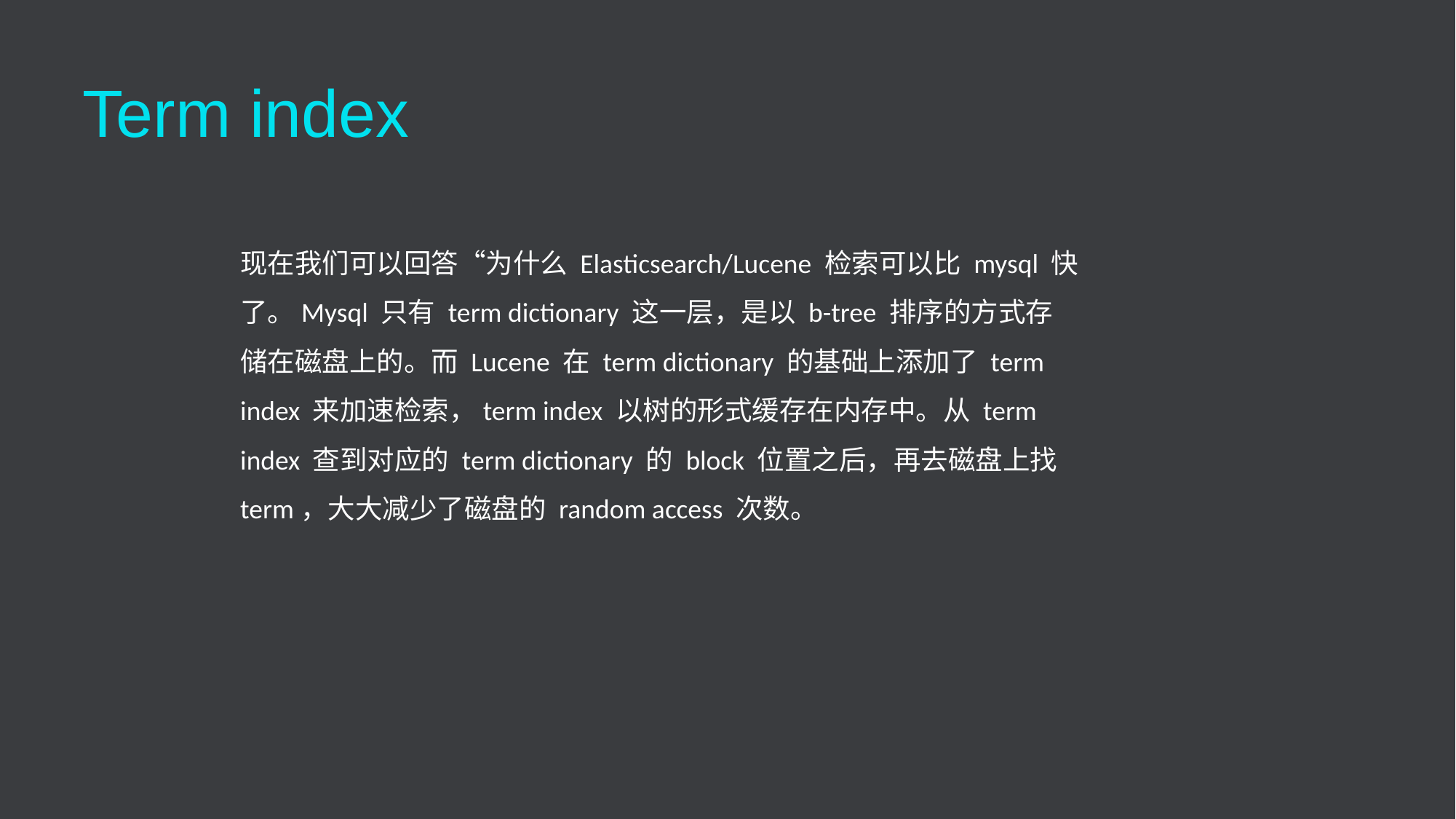

# Term index
现在我们可以回答“为什么 Elasticsearch/Lucene 检索可以比 mysql 快了。Mysql 只有 term dictionary 这一层，是以 b-tree 排序的方式存储在磁盘上的。而 Lucene 在 term dictionary 的基础上添加了 term index 来加速检索，term index 以树的形式缓存在内存中。从 term index 查到对应的 term dictionary 的 block 位置之后，再去磁盘上找 term，大大减少了磁盘的 random access 次数。